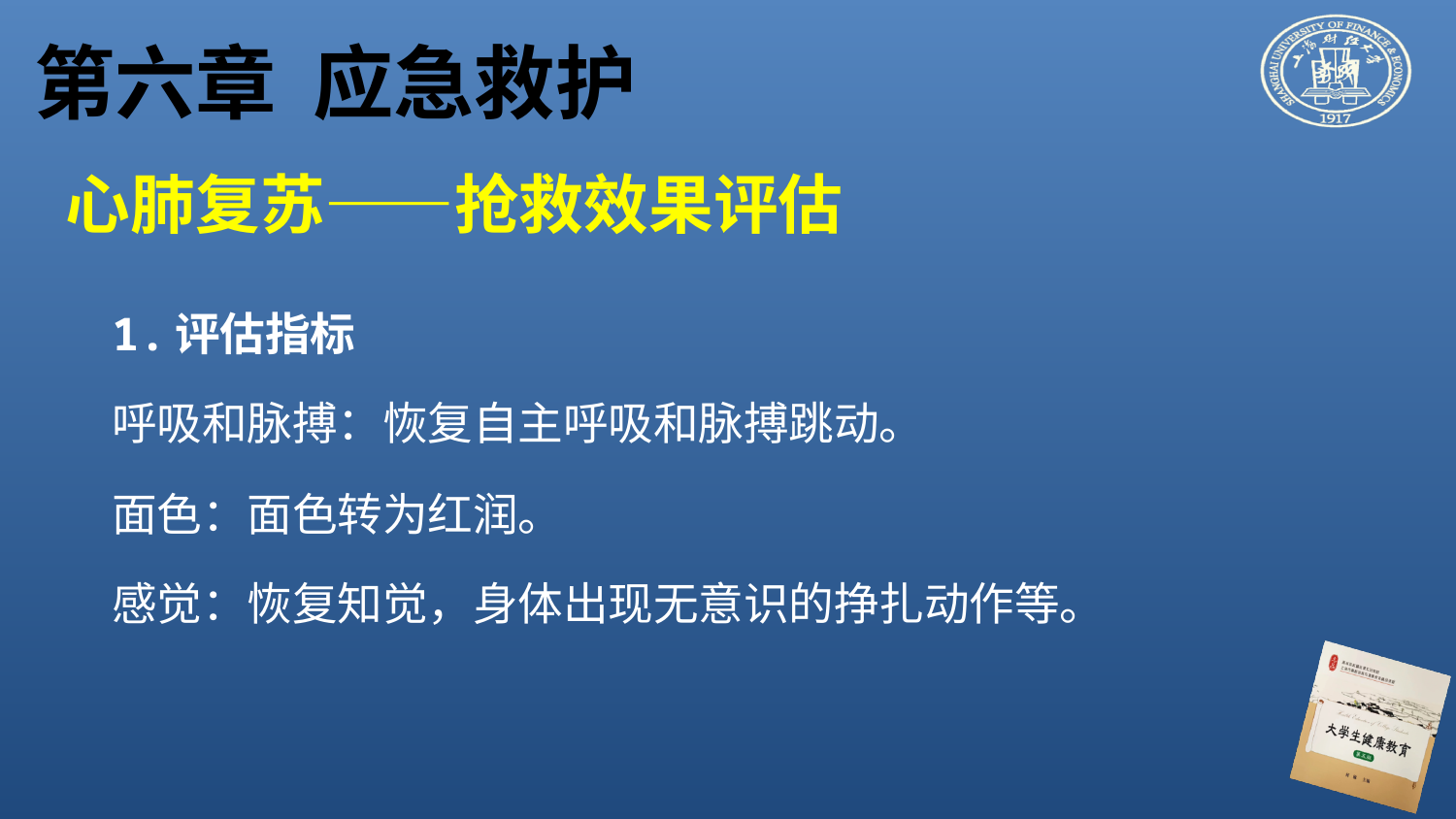

# 第六章  应急救护
心肺复苏——抢救效果评估

1.评估指标
呼吸和脉搏：恢复自主呼吸和脉搏跳动。
面色：面色转为红润。
感觉：恢复知觉，身体出现无意识的挣扎动作等。